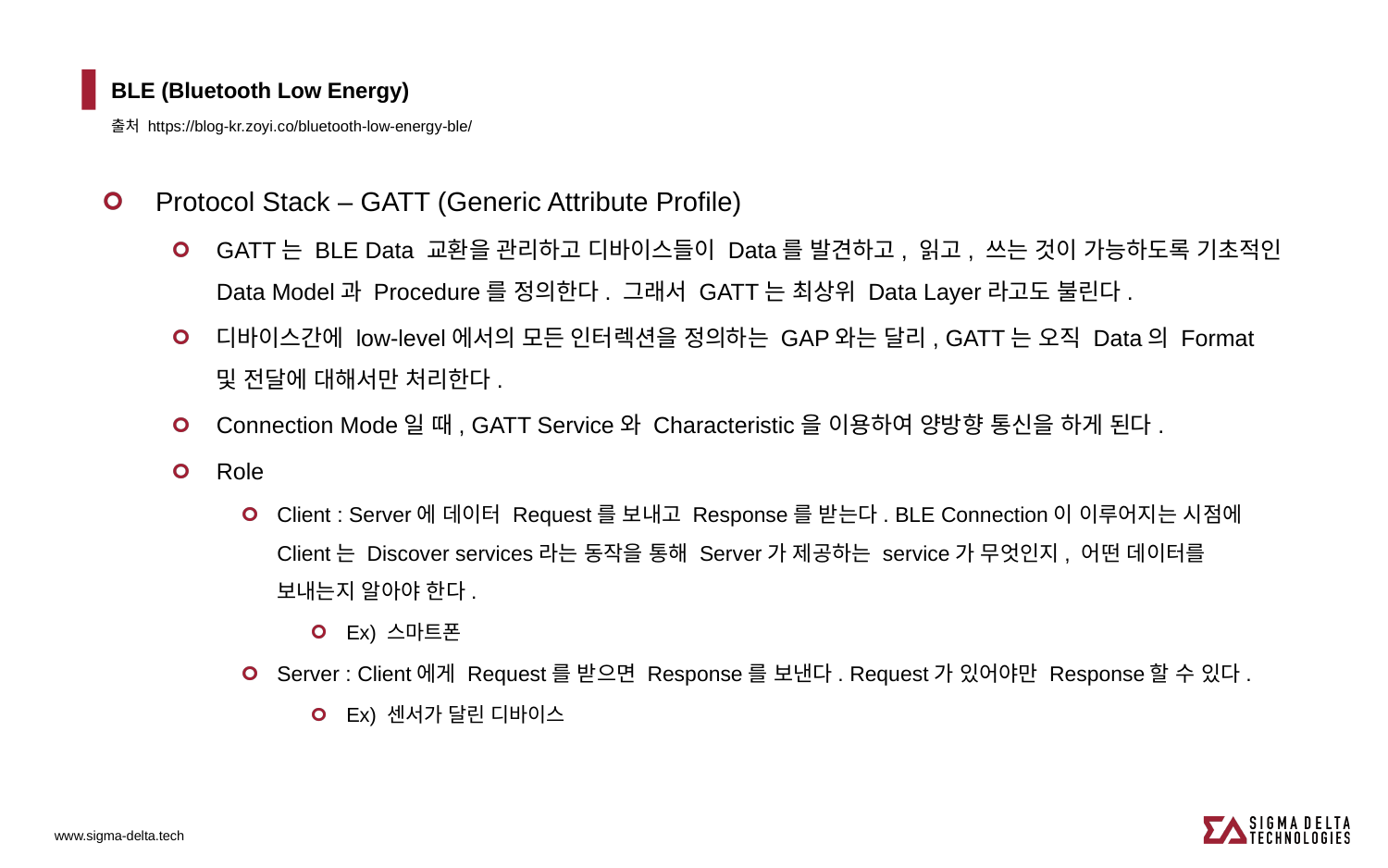

# BLE (Bluetooth Low Energy)
출처 https://blog-kr.zoyi.co/bluetooth-low-energy-ble/
Protocol Stack – GATT (Generic Attribute Profile)
GATT는 BLE Data 교환을 관리하고 디바이스들이 Data를 발견하고, 읽고, 쓰는 것이 가능하도록 기초적인 Data Model과 Procedure를 정의한다. 그래서 GATT는 최상위 Data Layer라고도 불린다.
디바이스간에 low-level에서의 모든 인터렉션을 정의하는 GAP와는 달리, GATT는 오직 Data의 Format 및 전달에 대해서만 처리한다.
Connection Mode일 때, GATT Service와 Characteristic을 이용하여 양방향 통신을 하게 된다.
Role
Client : Server에 데이터 Request를 보내고 Response를 받는다. BLE Connection이 이루어지는 시점에 Client는 Discover services라는 동작을 통해 Server가 제공하는 service가 무엇인지, 어떤 데이터를 보내는지 알아야 한다.
Ex) 스마트폰
Server : Client에게 Request를 받으면 Response를 보낸다. Request가 있어야만 Response할 수 있다.
Ex) 센서가 달린 디바이스